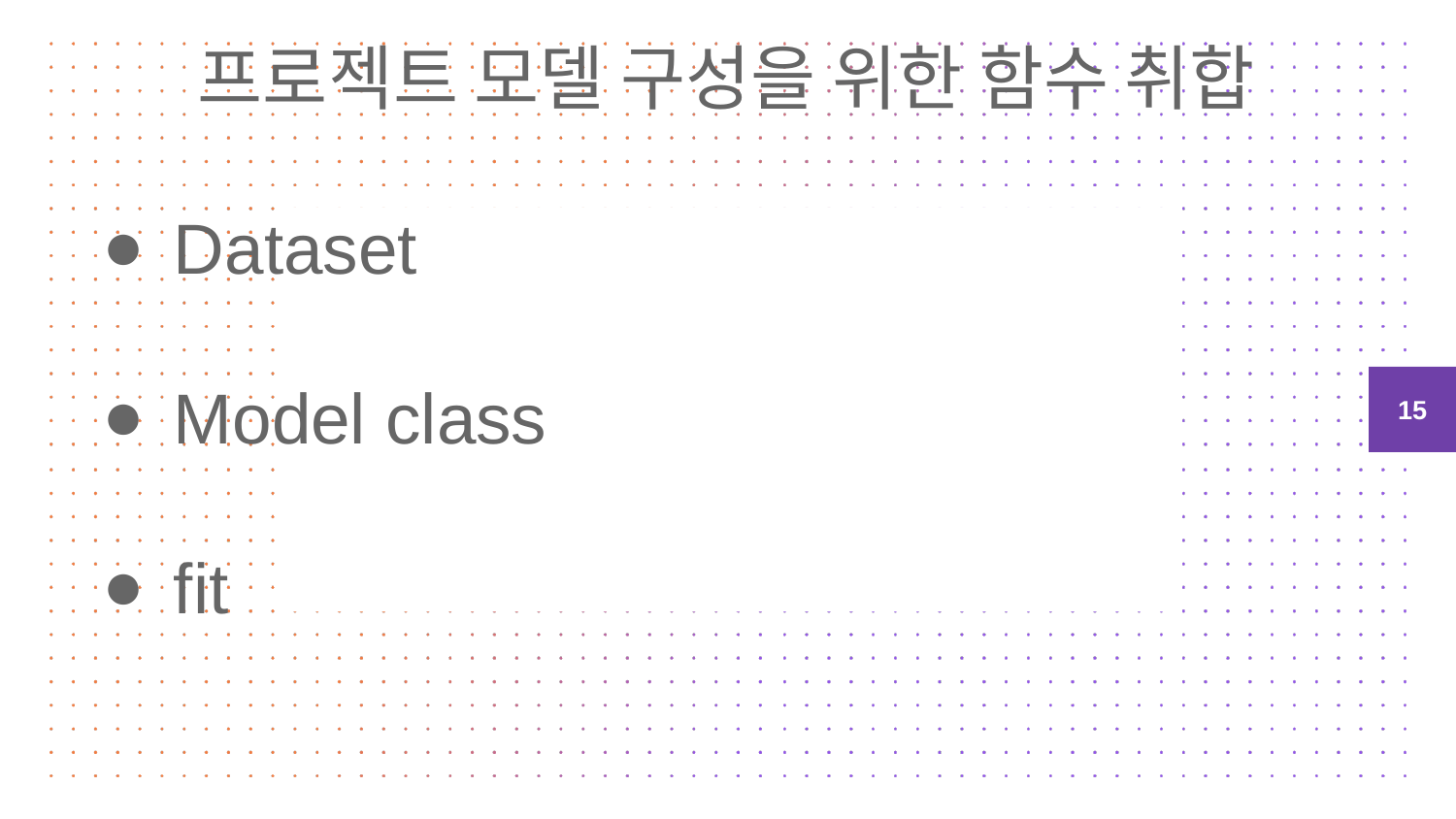

프로젝트 모델 구성을 위한 함수 취합
Dataset

Model class

fit
15